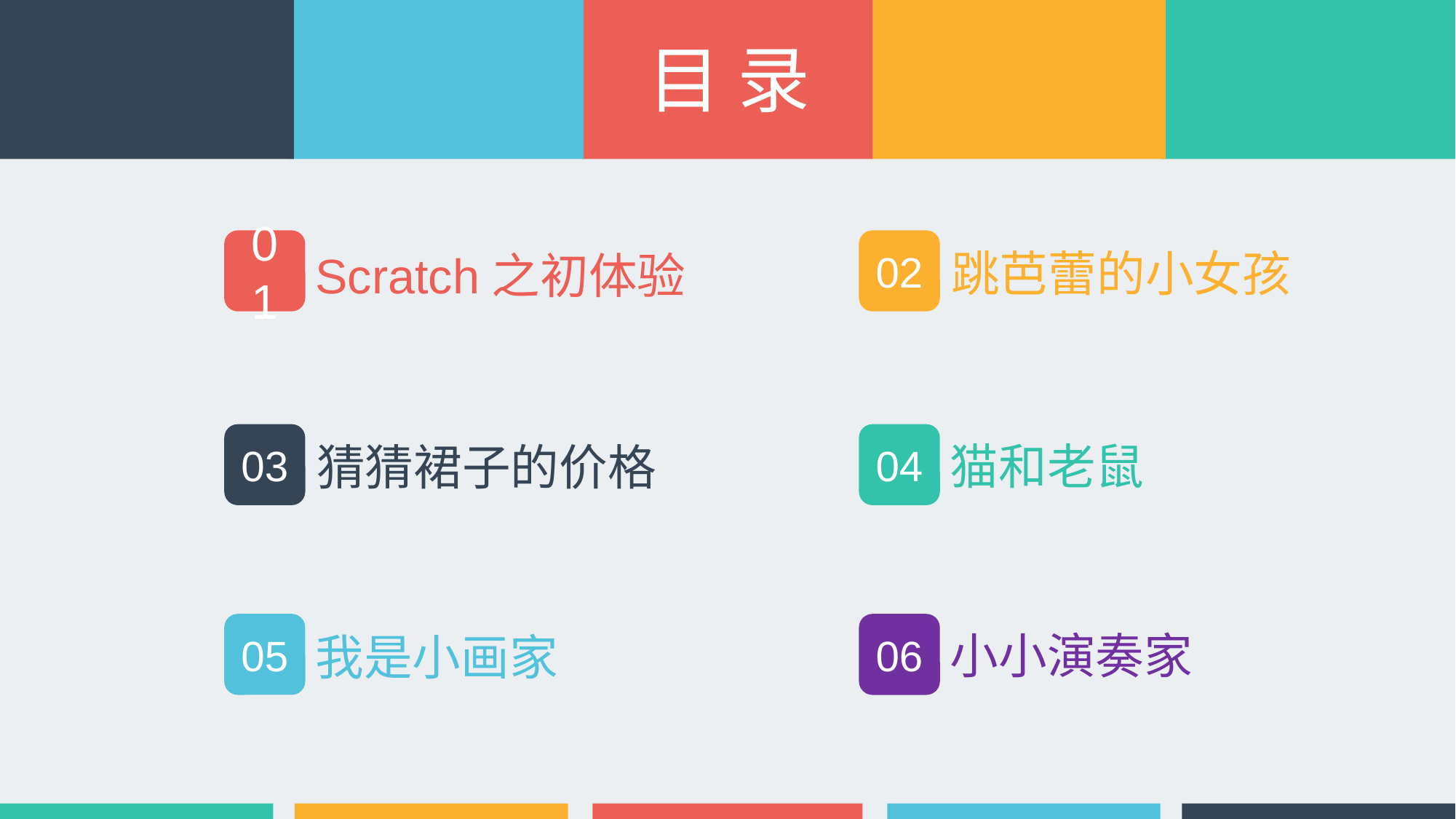

目 录
01
Scratch之初体验
02
跳芭蕾的小女孩
03
猜猜裙子的价格
04
猫和老鼠
05
我是小画家
06
小小演奏家